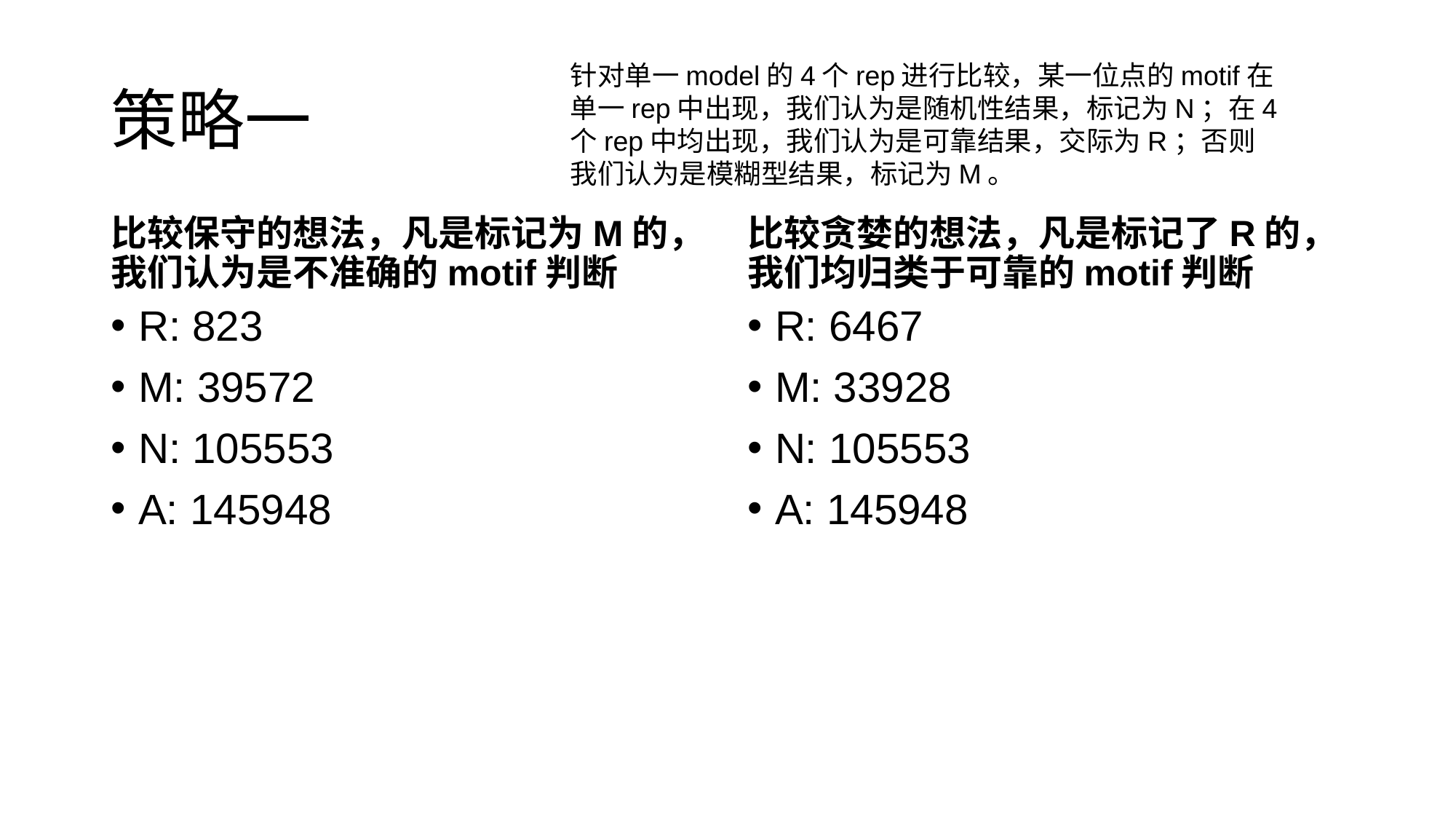

# 策略一
针对单一model的4个rep进行比较，某一位点的motif在单一rep中出现，我们认为是随机性结果，标记为N；在4个rep中均出现，我们认为是可靠结果，交际为R；否则我们认为是模糊型结果，标记为M。
比较保守的想法，凡是标记为M的，我们认为是不准确的motif判断
比较贪婪的想法，凡是标记了R的，我们均归类于可靠的motif判断
R: 823
M: 39572
N: 105553
A: 145948
R: 6467
M: 33928
N: 105553
A: 145948